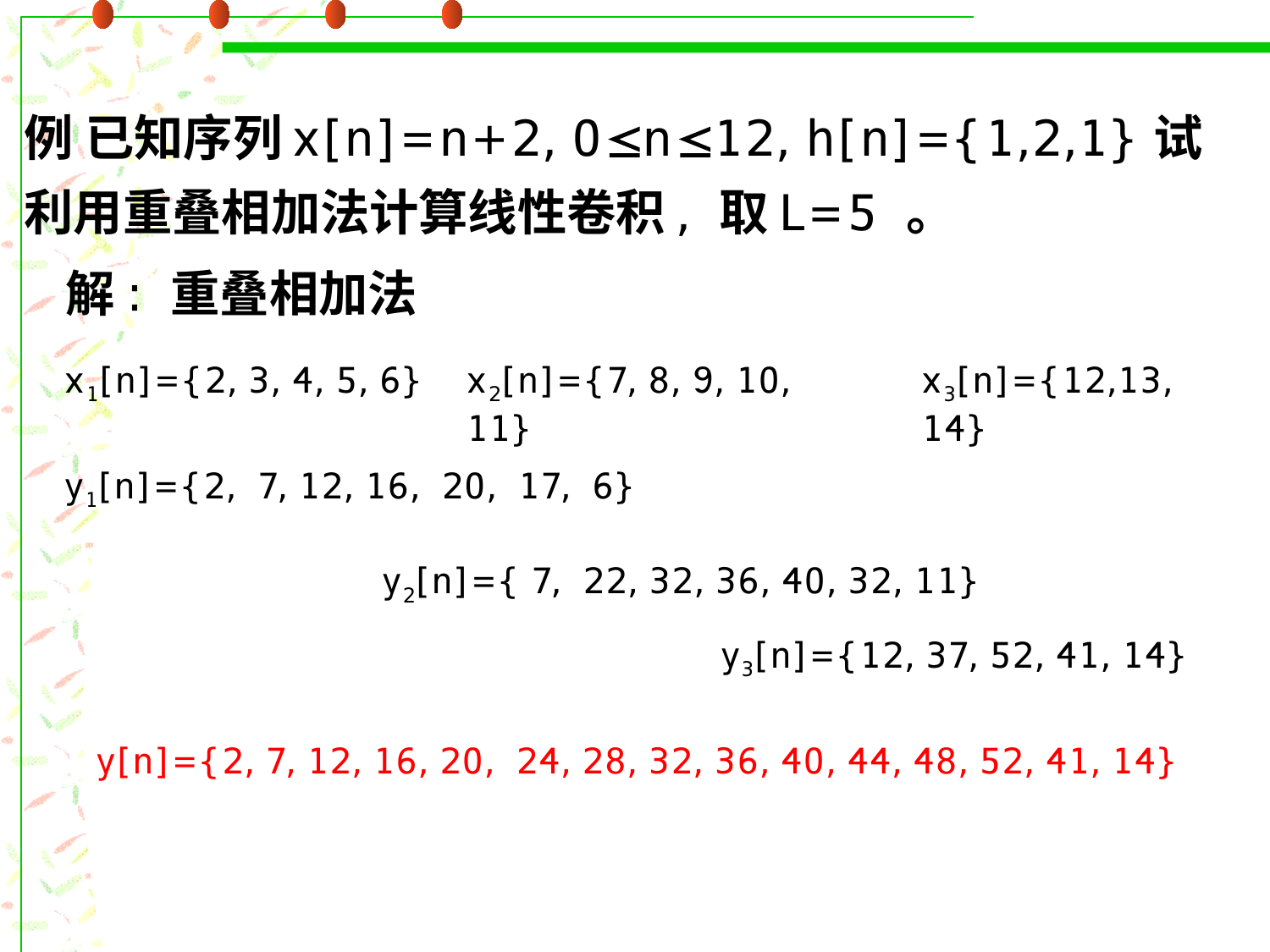

例 已知序列x[n]=n+2, 0≤n≤12, h[n]={1,2,1}试利用重叠相加法计算线性卷积, 取L=5 。
解: 重叠相加法
x1[n]={2, 3, 4, 5, 6}
x2[n]={7, 8, 9, 10, 11}
x3[n]={12,13, 14}
y1[n]={2,  7, 12, 16,  20,  17,  6}
y2[n]={ 7,  22, 32, 36, 40, 32, 11}
y3[n]={12, 37, 52, 41, 14}
y[n]={2, 7, 12, 16, 20,  24, 28, 32, 36, 40, 44, 48, 52, 41, 14}